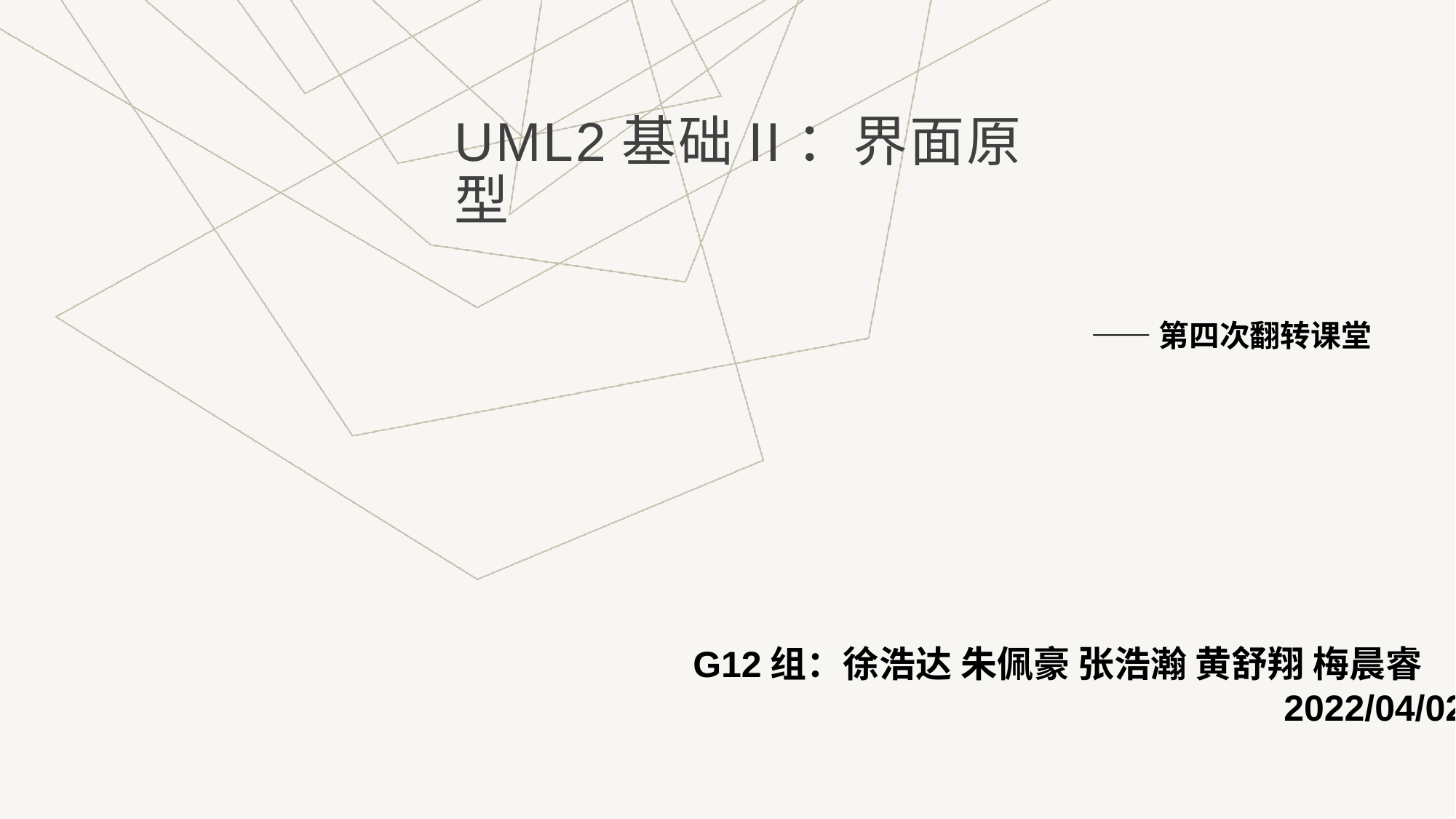

# UML2基础II：界面原型
——第四次翻转课堂

G12组：徐浩达 朱佩豪 张浩瀚 黄舒翔 梅晨睿
                                                          2022/04/02